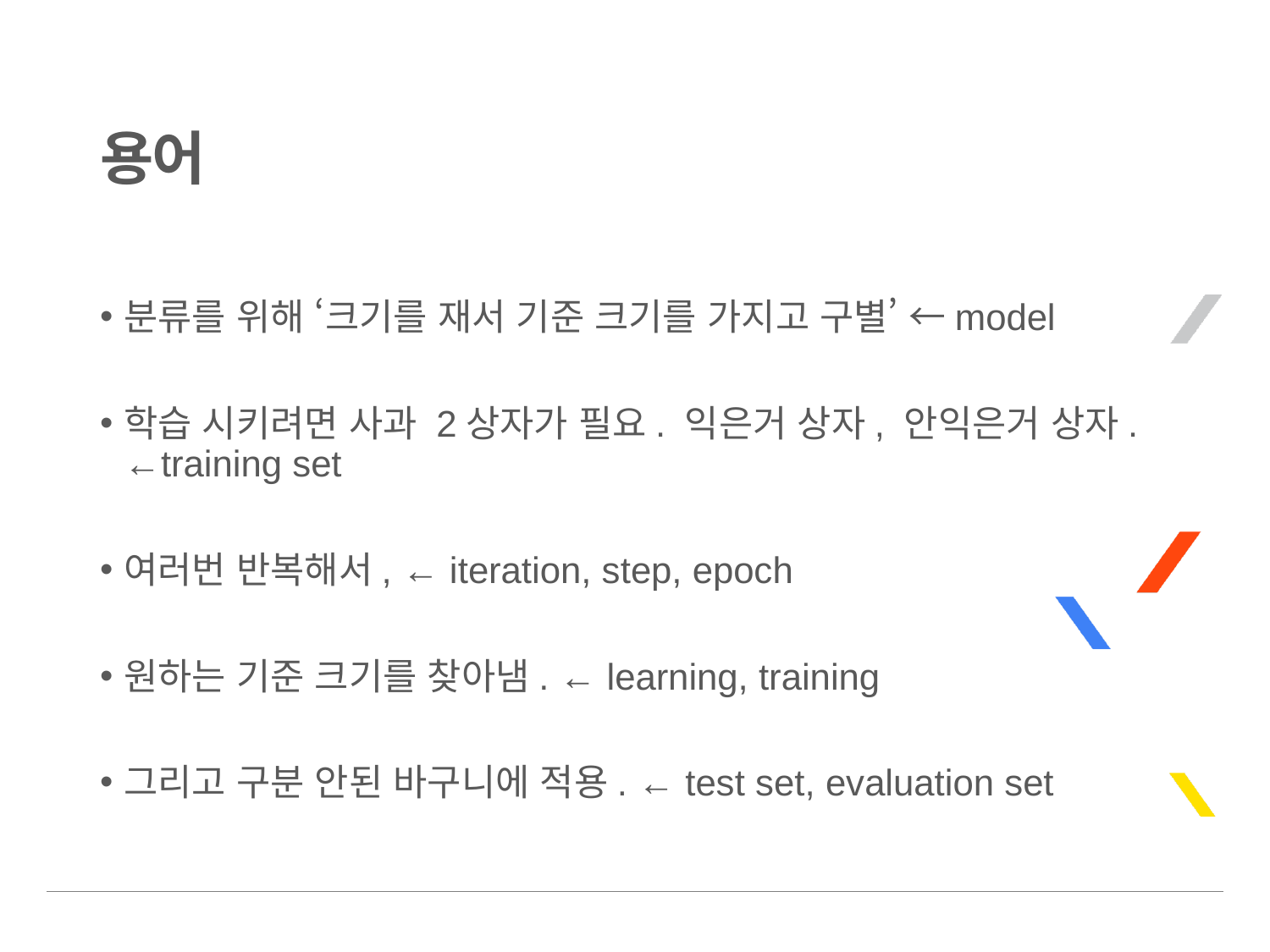

# 용어
분류를 위해 ‘크기를 재서 기준 크기를 가지고 구별’ ←model

학습 시키려면 사과 2상자가 필요. 익은거 상자, 안익은거 상자. ←training set

여러번 반복해서, ← iteration, step, epoch

원하는 기준 크기를 찾아냄. ← learning, training

그리고 구분 안된 바구니에 적용. ← test set, evaluation set